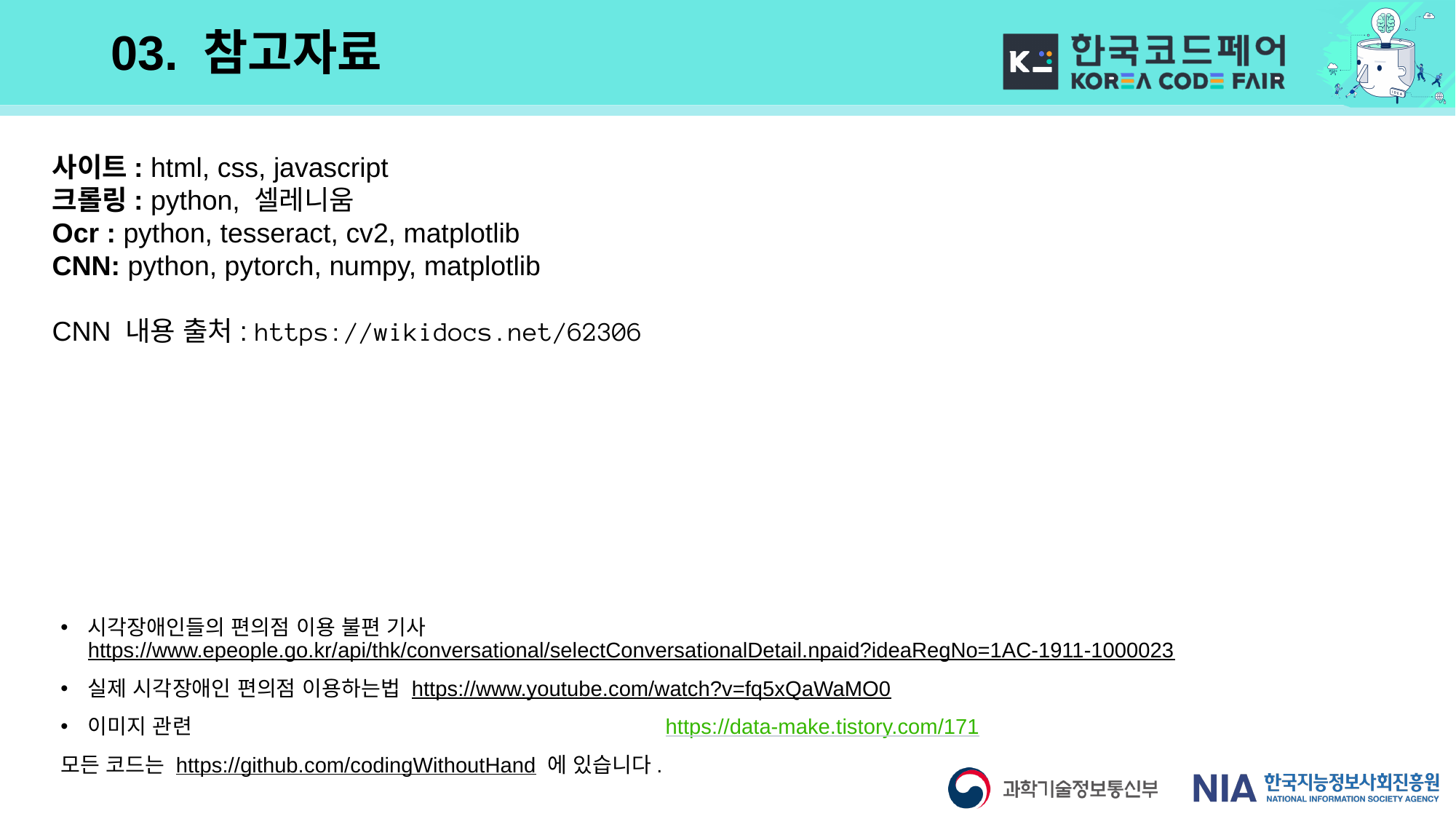

# 03. 참고자료
사이트: html, css, javascript
크롤링: python, 셀레니움
Ocr : python, tesseract, cv2, matplotlib
CNN: python, pytorch, numpy, matplotlib

CNN 내용 출처: https://wikidocs.net/62306
시각장애인들의 편의점 이용 불편 기사 https://www.epeople.go.kr/api/thk/conversational/selectConversationalDetail.npaid?ideaRegNo=1AC-1911-1000023
실제 시각장애인 편의점 이용하는법 https://www.youtube.com/watch?v=fq5xQaWaMO0
이미지 관련                                                                              https://data-make.tistory.com/171
모든 코드는 https://github.com/codingWithoutHand 에 있습니다.